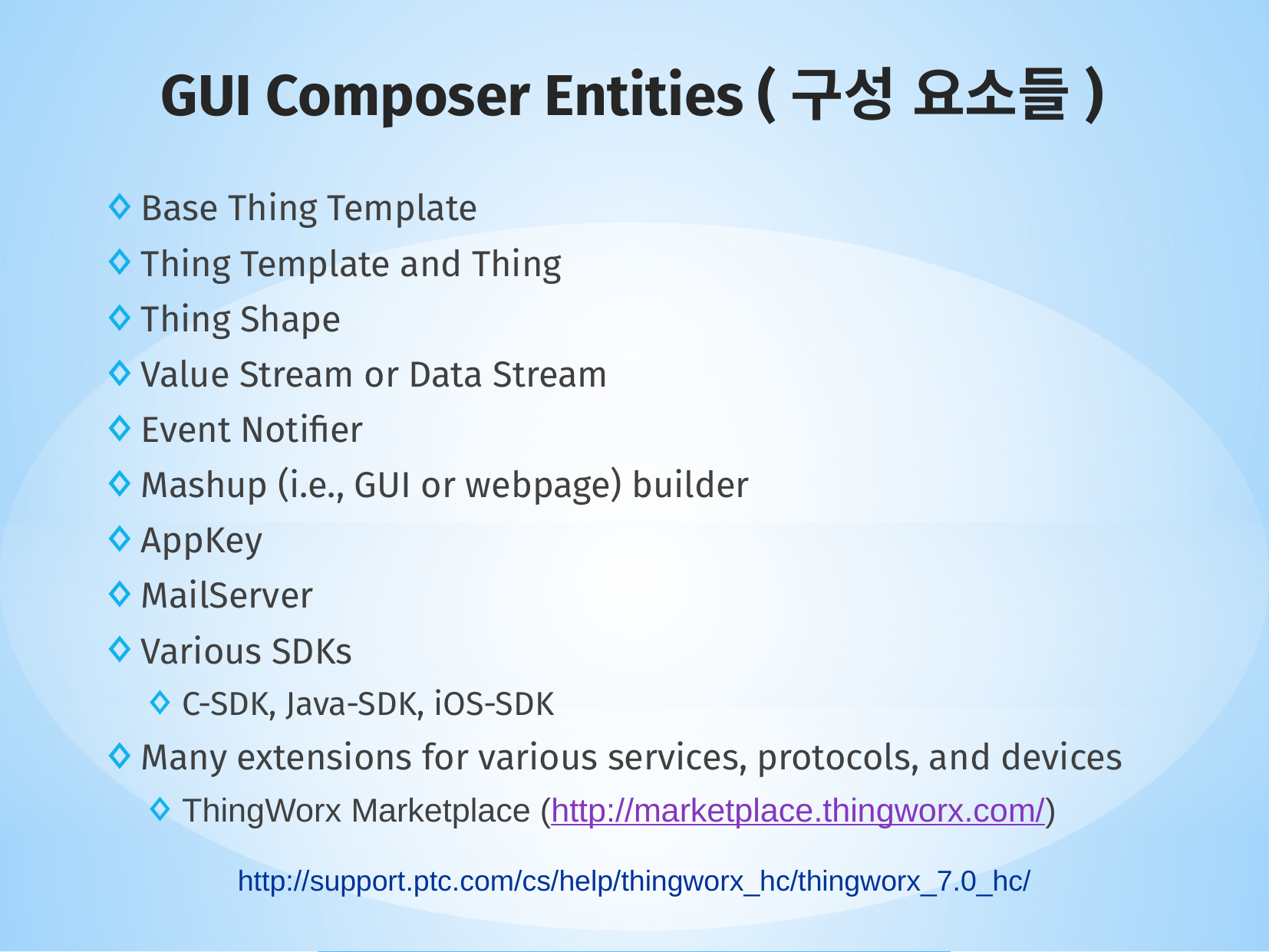

# GUI Composer Entities (구성 요소들)
Base Thing Template
Thing Template and Thing
Thing Shape
Value Stream or Data Stream
Event Notifier
Mashup (i.e., GUI or webpage) builder
AppKey
MailServer
Various SDKs
C-SDK, Java-SDK, iOS-SDK
Many extensions for various services, protocols, and devices
ThingWorx Marketplace (http://marketplace.thingworx.com/)
http://support.ptc.com/cs/help/thingworx_hc/thingworx_7.0_hc/